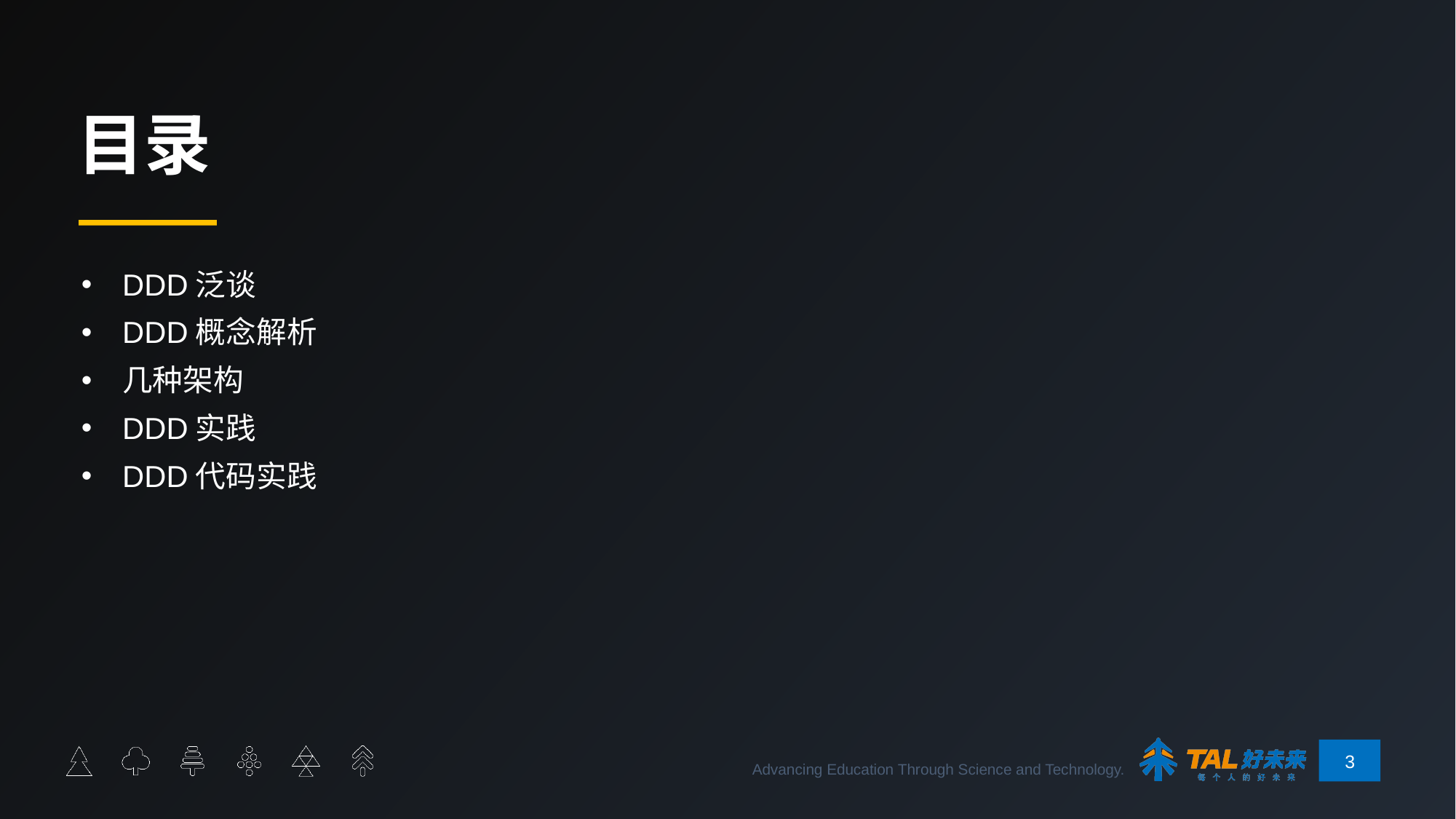

# 目录

DDD泛谈
DDD概念解析
几种架构
DDD实践
DDD代码实践
3